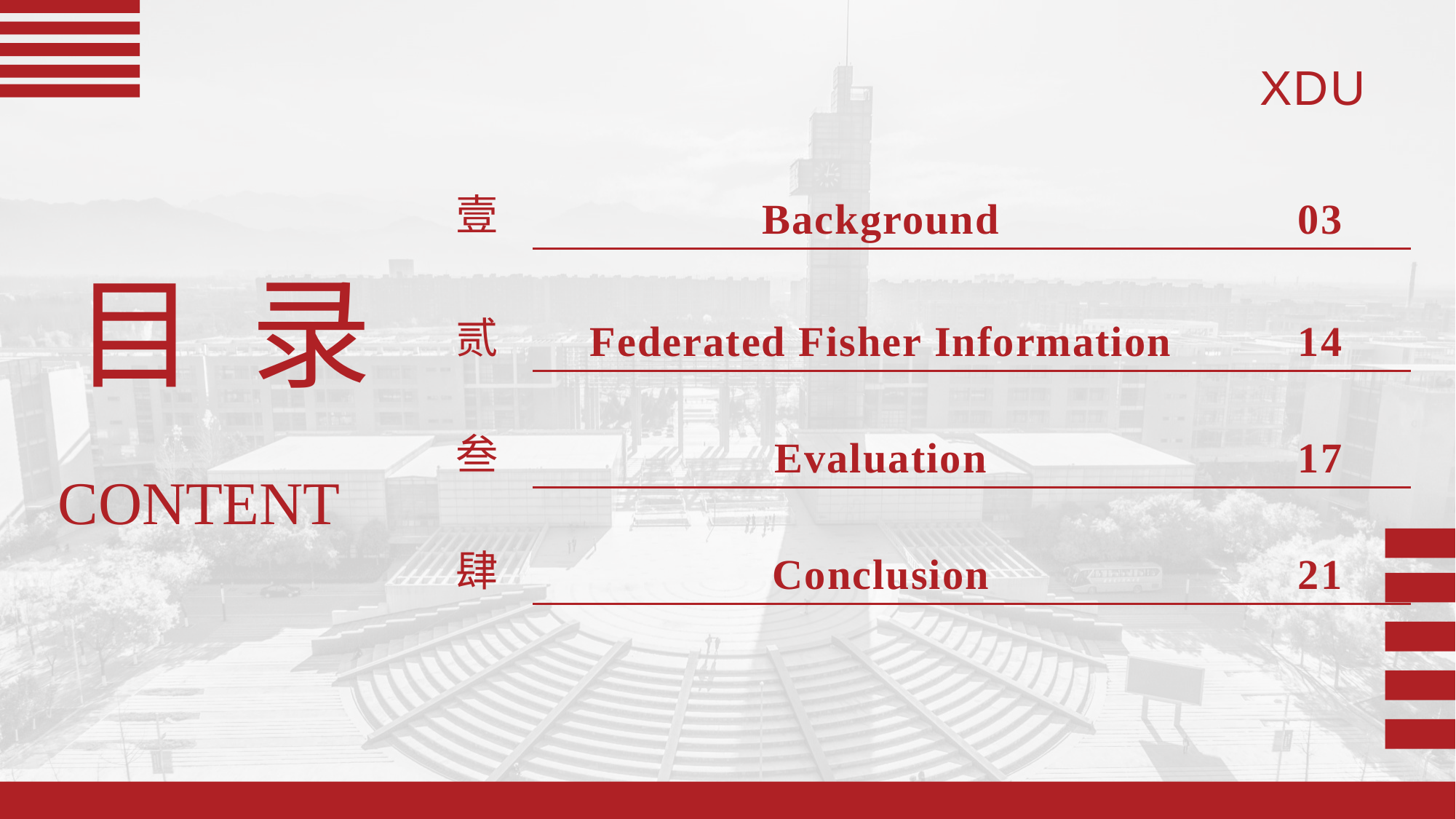

| 壹 | Background | 03 |
| --- | --- | --- |
| 贰 | Federated Fisher Information | 14 |
| 叁 | Evaluation | 17 |
| 肆 | Conclusion | 21 |
目  录
CONTENT